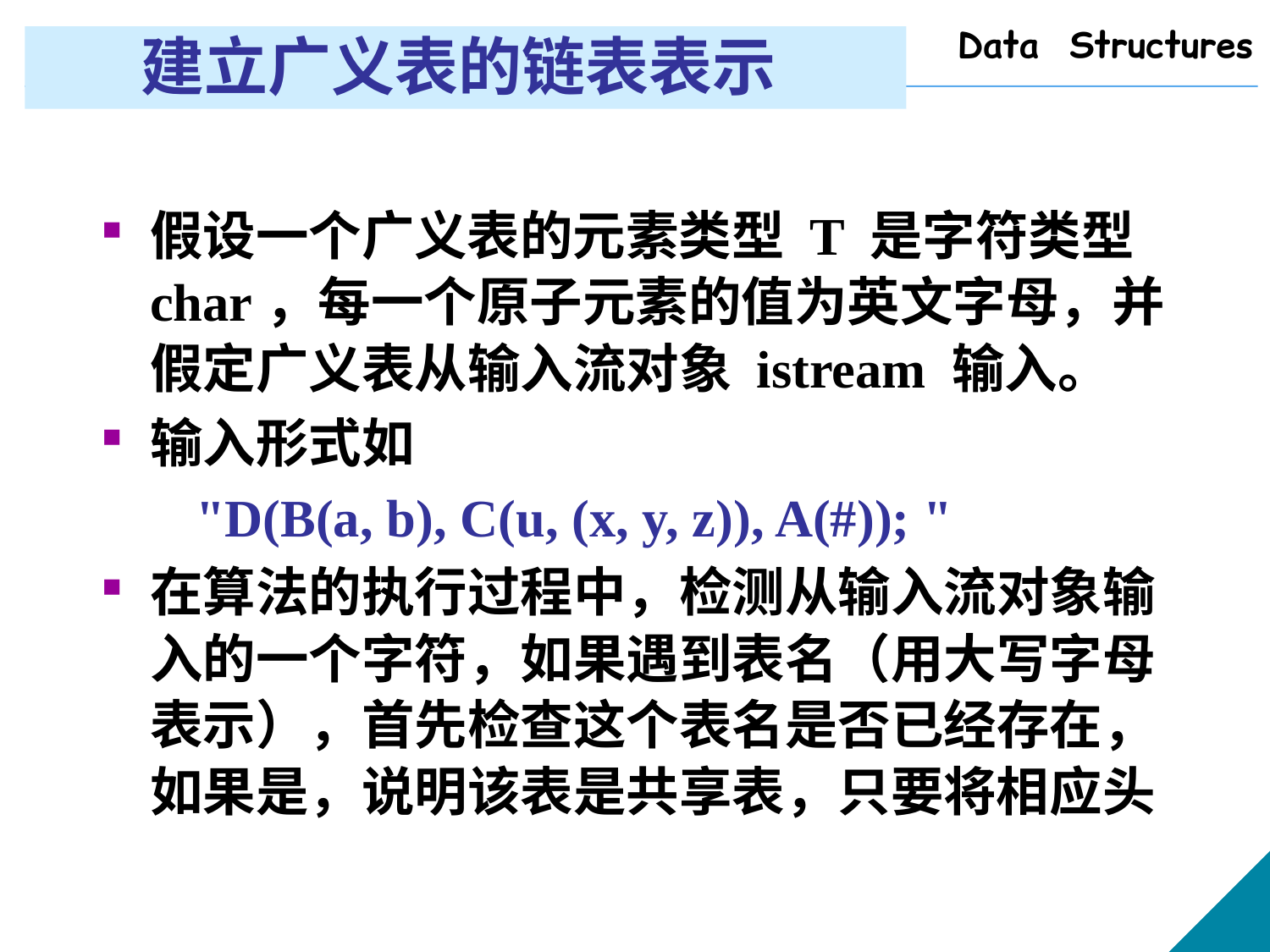

# 建立广义表的链表表示
假设一个广义表的元素类型 T 是字符类型char，每一个原子元素的值为英文字母，并假定广义表从输入流对象 istream 输入。
输入形式如
       "D(B(a, b), C(u, (x, y, z)), A(#)); "
在算法的执行过程中，检测从输入流对象输入的一个字符，如果遇到表名（用大写字母表示），首先检查这个表名是否已经存在，如果是，说明该表是共享表，只要将相应头